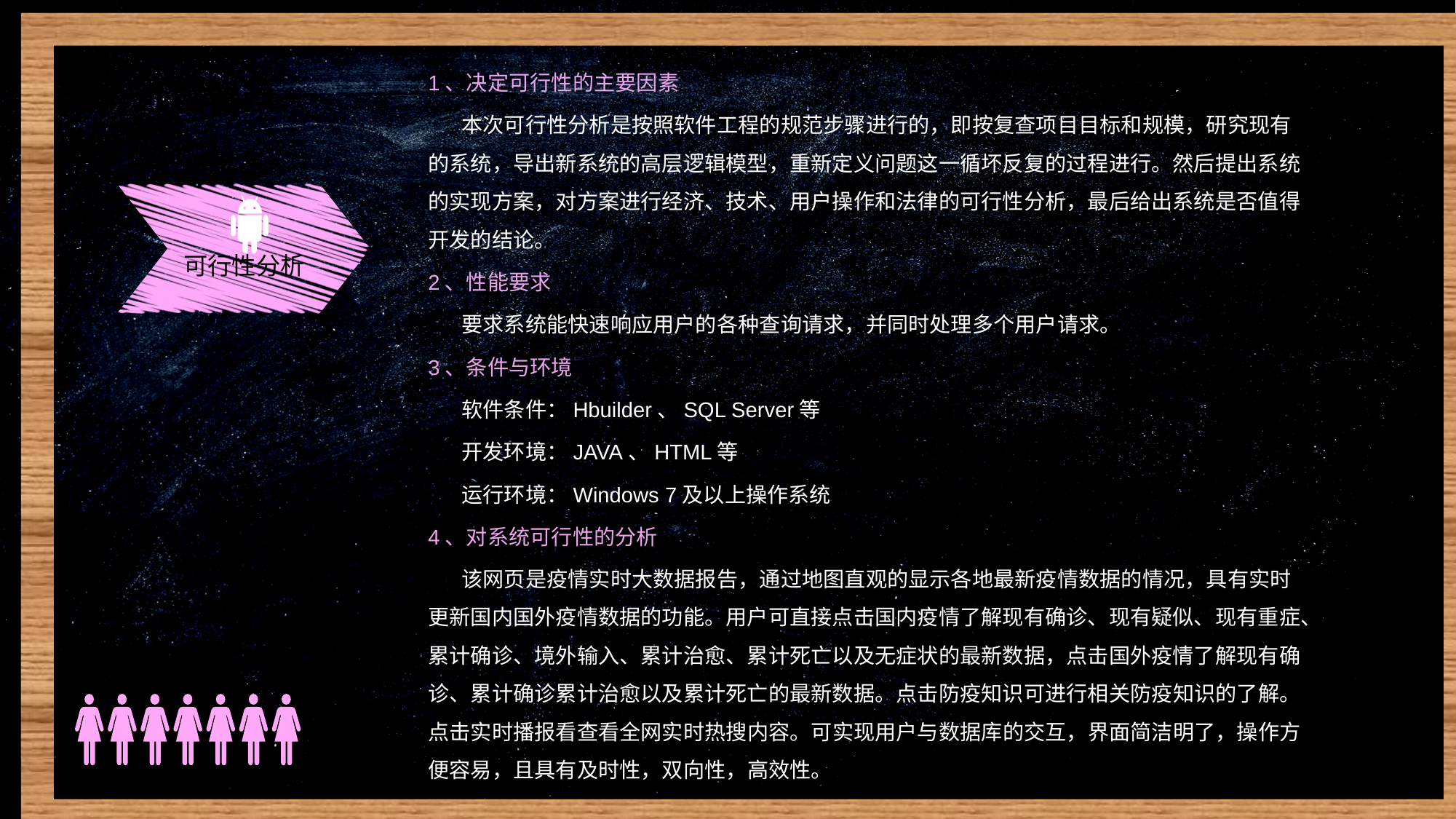

1、决定可行性的主要因素
      本次可行性分析是按照软件工程的规范步骤进行的，即按复查项目目标和规模，研究现有的系统，导出新系统的高层逻辑模型，重新定义问题这一循坏反复的过程进行。然后提出系统的实现方案，对方案进行经济、技术、用户操作和法律的可行性分析，最后给出系统是否值得开发的结论。
2、性能要求
      要求系统能快速响应用户的各种查询请求，并同时处理多个用户请求。
3、条件与环境
      软件条件：Hbuilder、SQL Server等
      开发环境：JAVA、HTML等
      运行环境：Windows 7及以上操作系统
4、对系统可行性的分析
      该网页是疫情实时大数据报告，通过地图直观的显示各地最新疫情数据的情况，具有实时更新国内国外疫情数据的功能。用户可直接点击国内疫情了解现有确诊、现有疑似、现有重症、累计确诊、境外输入、累计治愈、累计死亡以及无症状的最新数据，点击国外疫情了解现有确诊、累计确诊累计治愈以及累计死亡的最新数据。点击防疫知识可进行相关防疫知识的了解。点击实时播报看查看全网实时热搜内容。可实现用户与数据库的交互，界面简洁明了，操作方便容易，且具有及时性，双向性，高效性。
选题背景

可行性分析